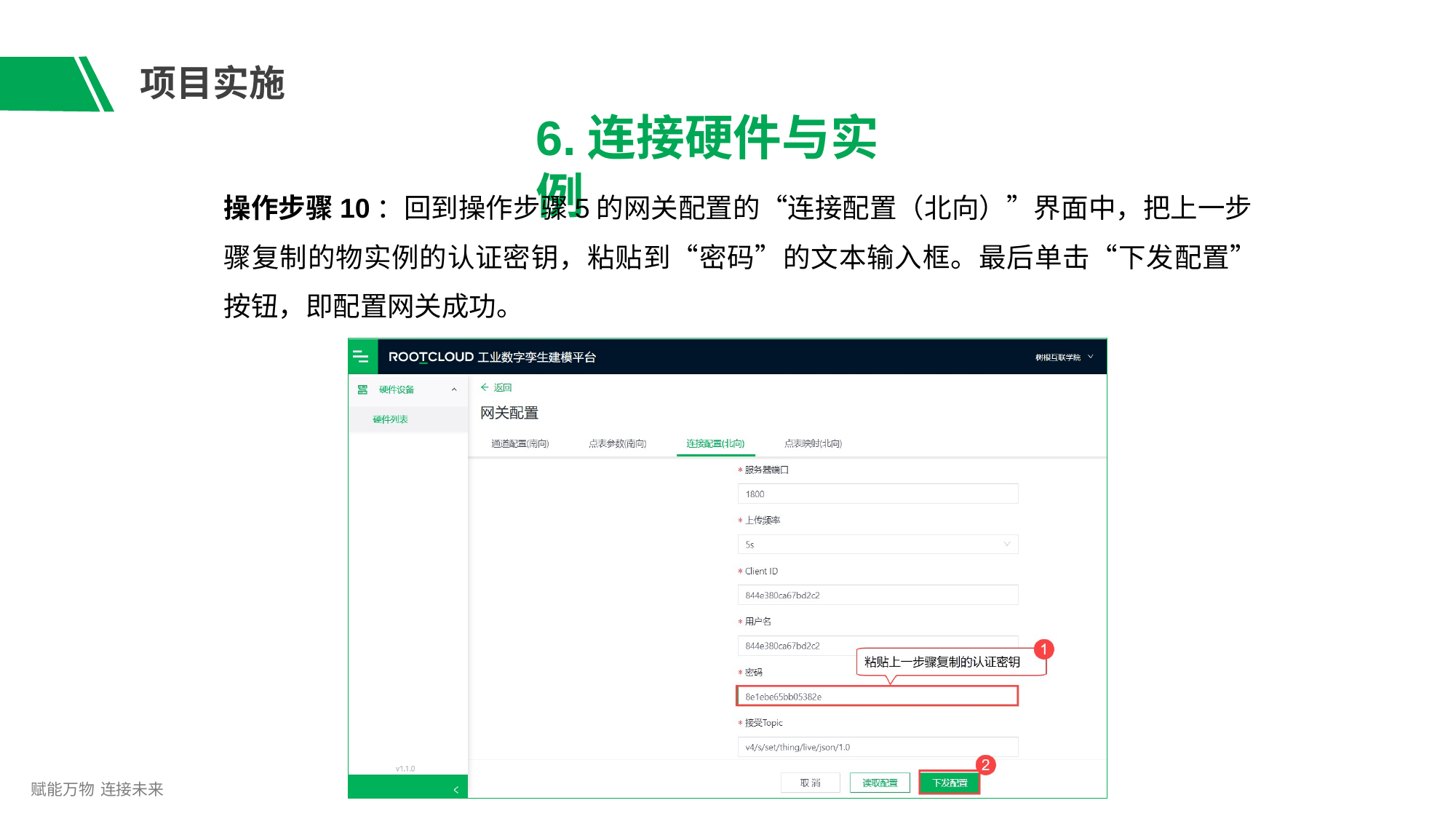

# 项目实施
6.连接硬件与实例
操作步骤10：回到操作步骤5的网关配置的“连接配置（北向）”界面中，把上一步 骤复制的物实例的认证密钥，粘贴到“密码”的文本输入框。最后单击“下发配置” 按钮，即配置网关成功。

赋能万物 连接未来